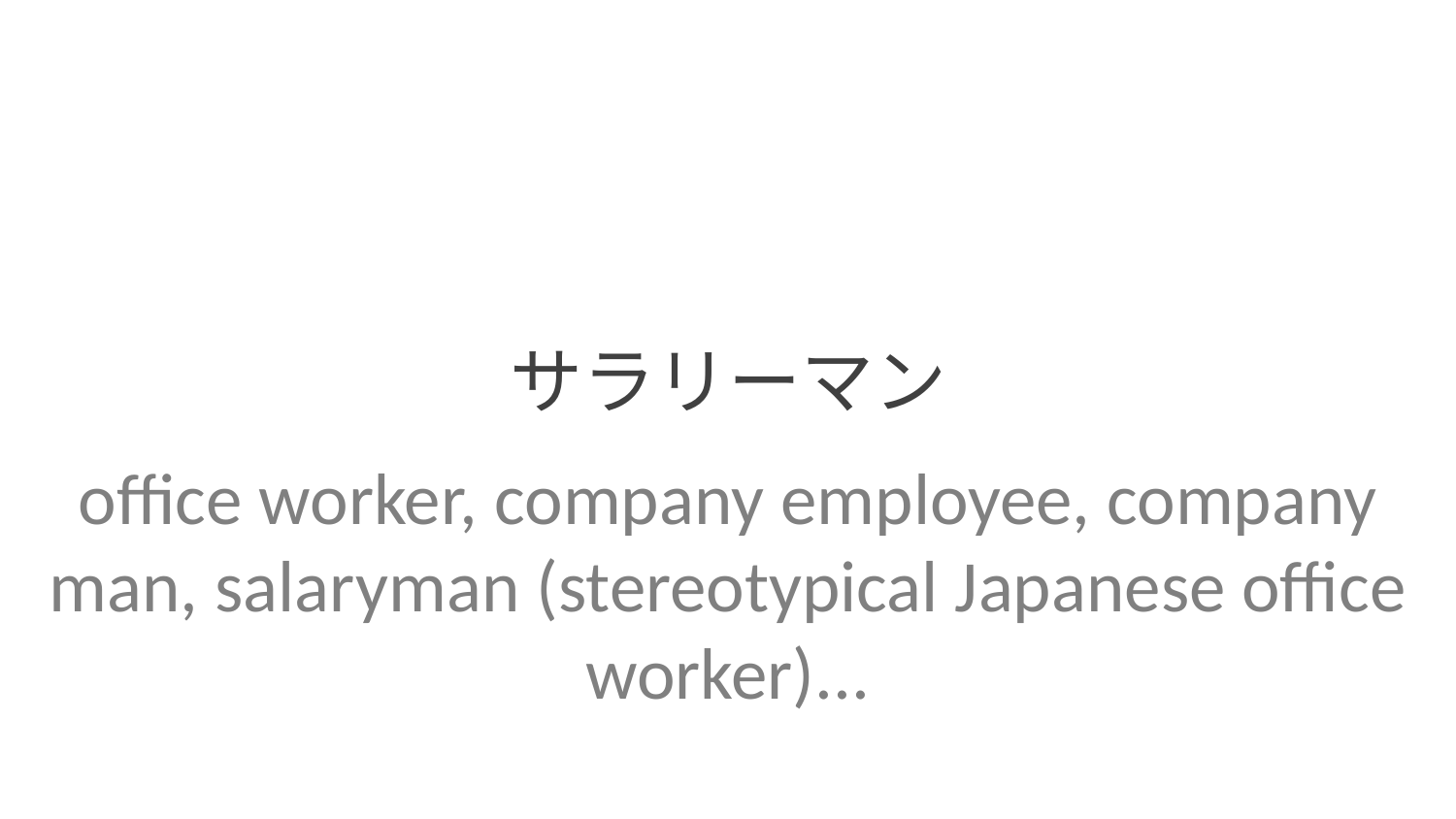

サラリーマン
office worker, company employee, company man, salaryman (stereotypical Japanese office worker)...